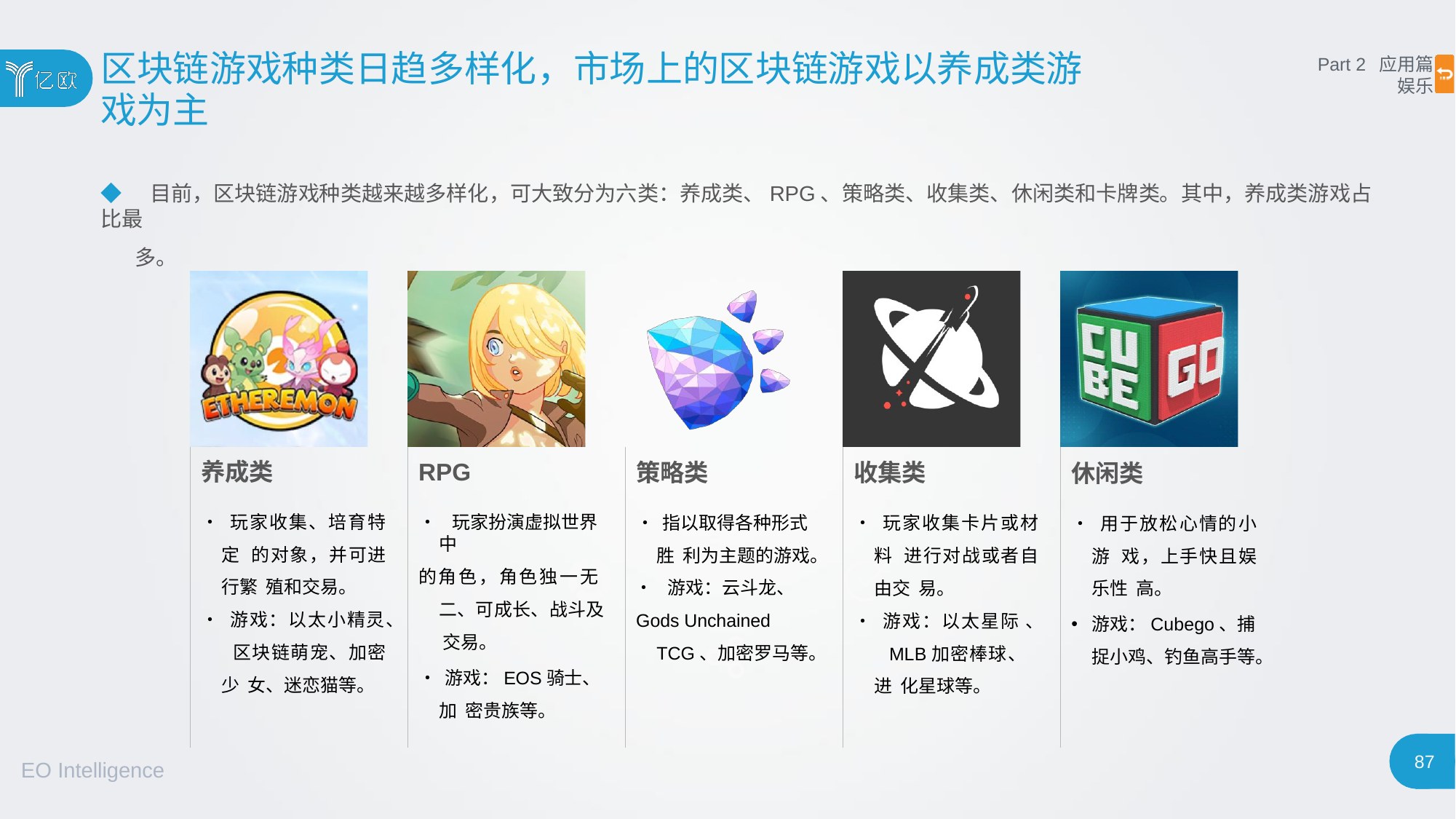

# 区块链游戏种类日趋多样化，市场上的区块链游戏以养成类游
戏为主
Part 2 应用篇
娱乐

◆ 目前，区块链游戏种类越来越多样化，可大致分为六类：养成类、RPG、策略类、收集类、休闲类和卡牌类。其中，养成类游戏占比最
多。

养成类
RPG
策略类
收集类
休闲类
• 玩家收集、培育特定  的对象，并可进行繁  殖和交易。
• 游戏：以太小精灵、  区块链萌宠、加密少  女、迷恋猫等。
•  玩家扮演虚拟世界中
的角色，角色独一无  二、可成长、战斗及  交易。
• 游戏：EOS骑士、加  密贵族等。
• 指以取得各种形式胜  利为主题的游戏。
•  游戏：云斗龙、
Gods Unchained  TCG、加密罗马等。
• 玩家收集卡片或材料  进行对战或者自由交  易。
• 游戏：以太星际 、  MLB加密棒球、进  化星球等。
• 用于放松心情的小游  戏，上手快且娱乐性  高。
游戏：Cubego、捕  捉小鸡、钓鱼高手等。

87
EO Intelligence